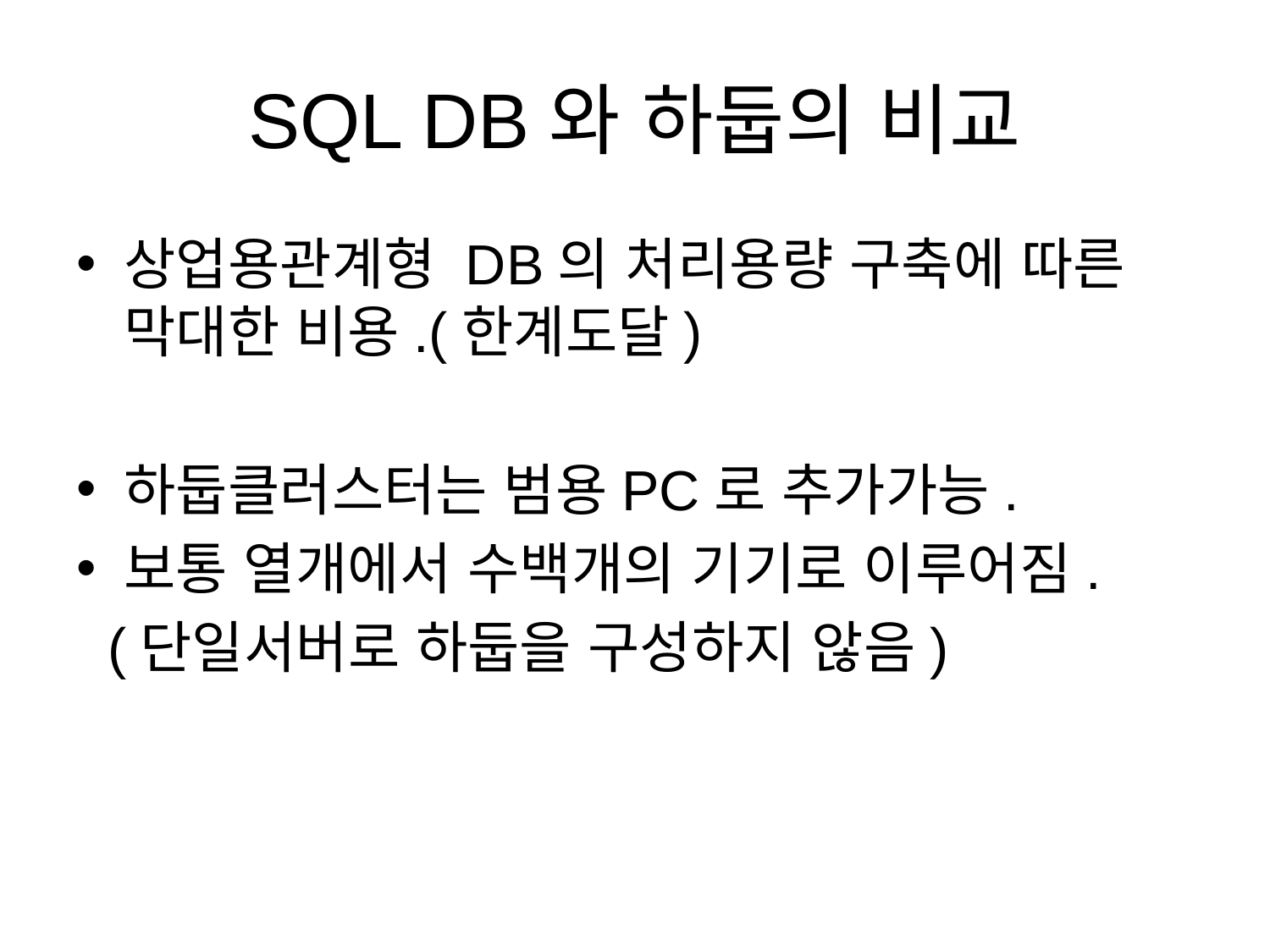

# SQL DB와 하둡의 비교
상업용관계형 DB의 처리용량 구축에 따른 막대한 비용.(한계도달)

하둡클러스터는 범용PC로 추가가능.
보통 열개에서 수백개의 기기로 이루어짐.
  (단일서버로 하둡을 구성하지 않음)